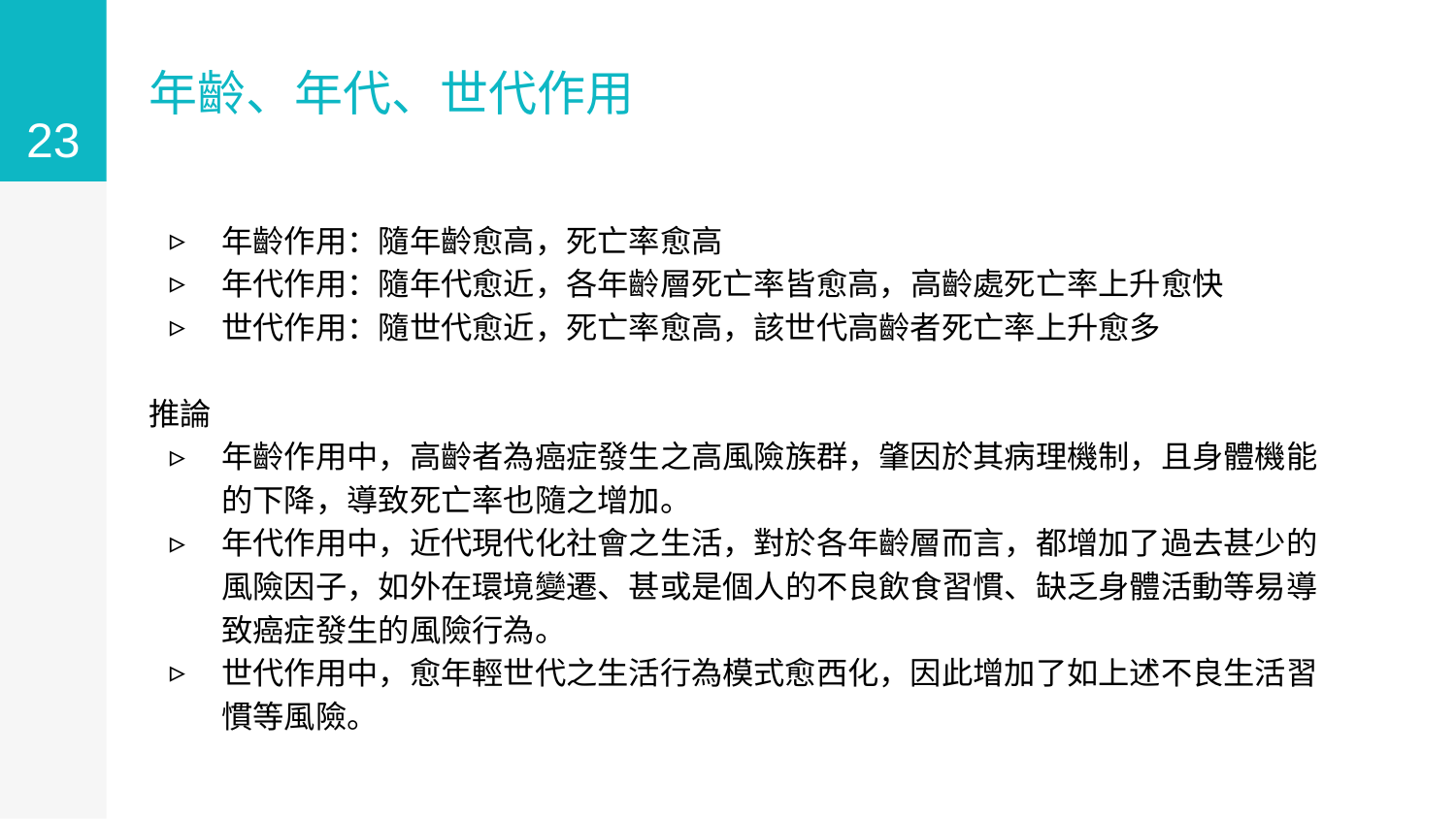

23
# 年齡、年代、世代作用
年齡作用：隨年齡愈高，死亡率愈高​
年代作用：隨年代愈近，各年齡層死亡率皆愈高，高齡處死亡率上升愈快​
世代作用：隨世代愈近，死亡率愈高，該世代高齡者死亡率上升愈多​
​
推論​
年齡作用中，高齡者為癌症發生之高風險族群，肇因於其病理機制，且身體機能的下降，導致死亡率也隨之增加。​
年代作用中，近代現代化社會之生活，對於各年齡層而言，都增加了過去甚少的風險因子，如外在環境變遷、甚或是個人的不良飲食習慣、缺乏身體活動等易導致癌症發生的風險行為。​
世代作用中，愈年輕世代之生活行為模式愈西化，因此增加了如上述不良生活習慣等風險。​